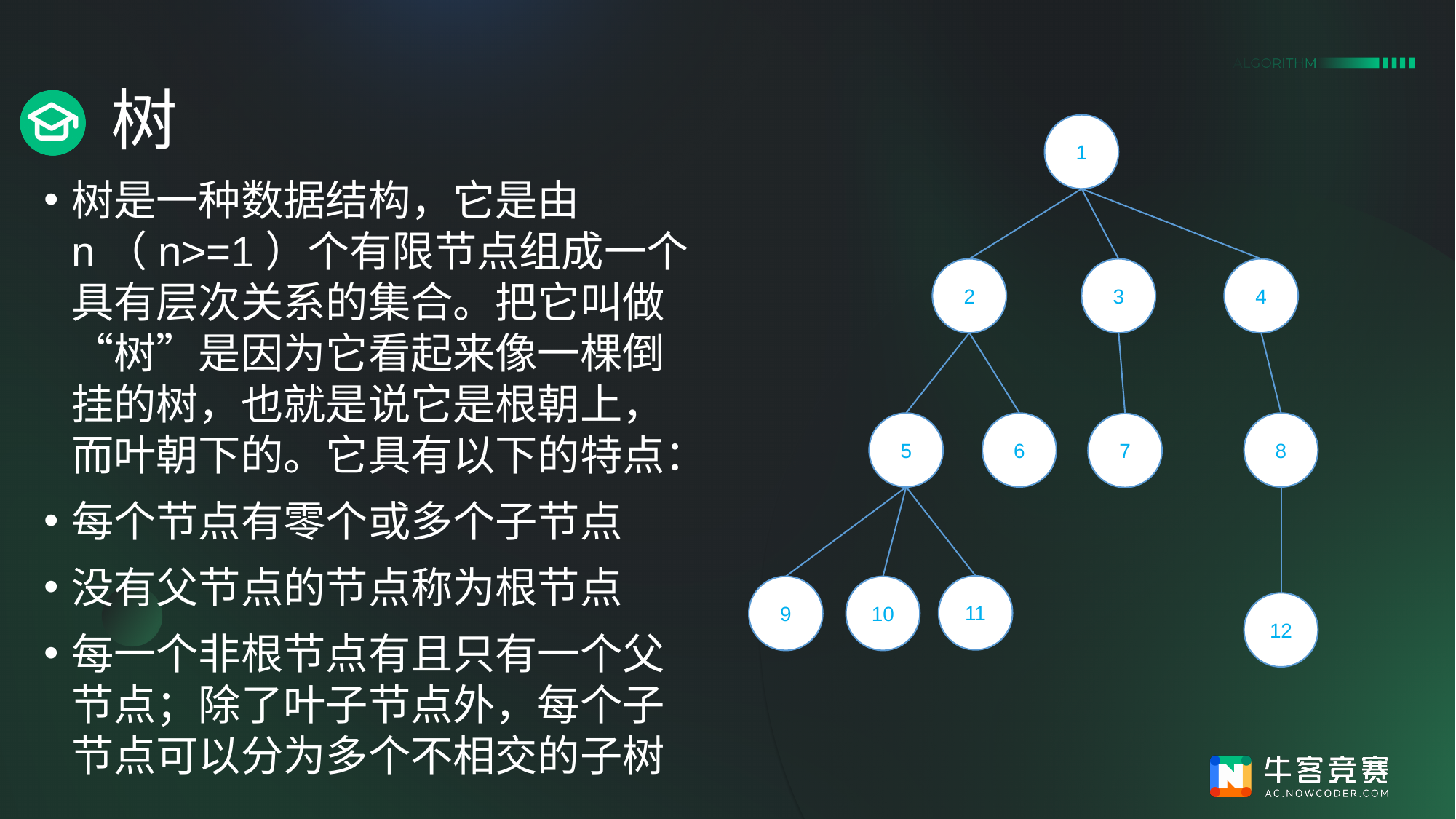

# 树
1
树是一种数据结构，它是由n（n>=1）个有限节点组成一个具有层次关系的集合。把它叫做“树”是因为它看起来像一棵倒挂的树，也就是说它是根朝上，而叶朝下的。它具有以下的特点：
每个节点有零个或多个子节点
没有父节点的节点称为根节点
每一个非根节点有且只有一个父节点；除了叶子节点外，每个子节点可以分为多个不相交的子树
2
3
4
5
6
8
7
11
9
10
12